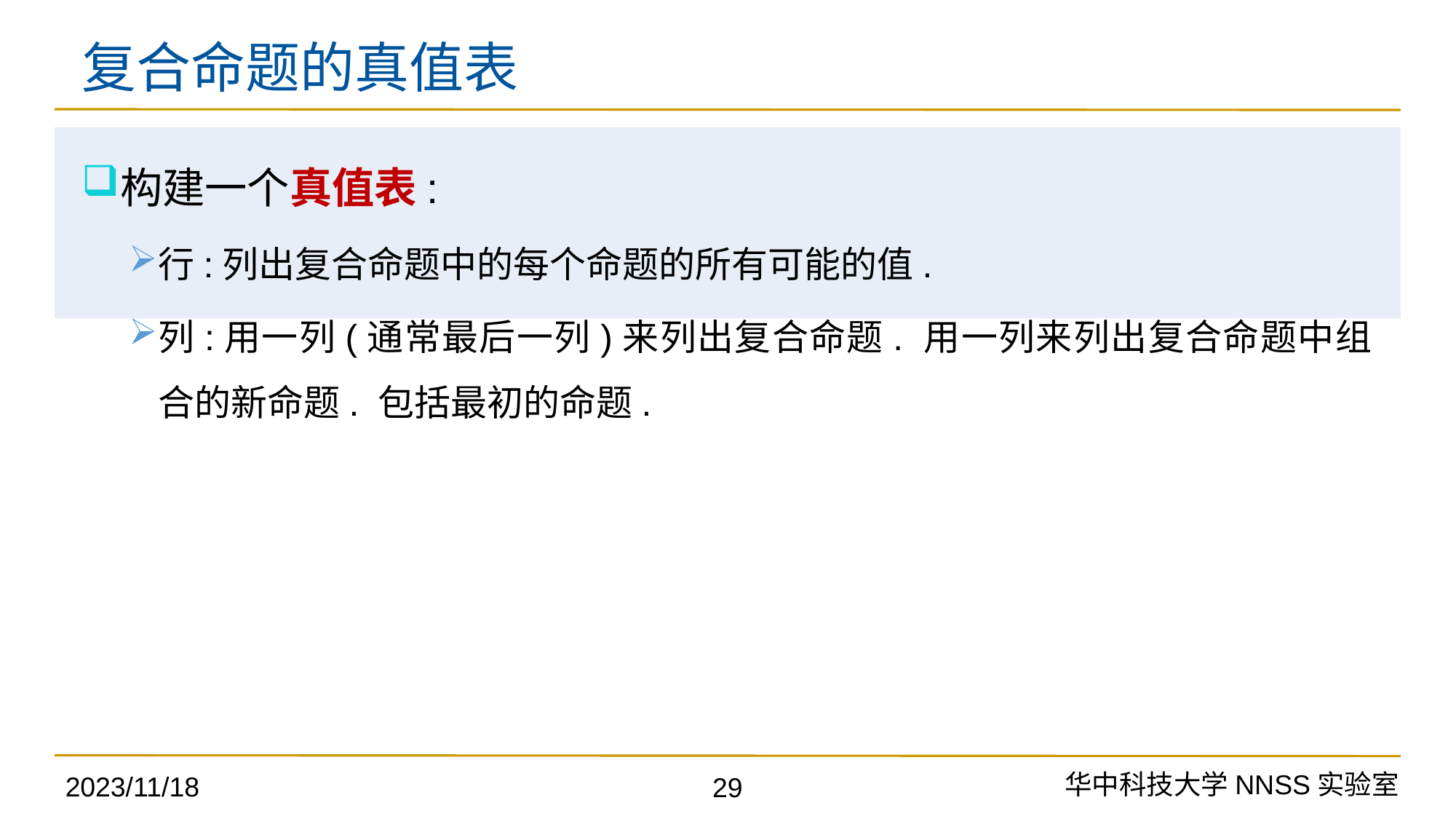

# 复合命题的真值表

构建一个真值表:
行:列出复合命题中的每个命题的所有可能的值.
列:用一列(通常最后一列)来列出复合命题. 用一列来列出复合命题中组合的新命题. 包括最初的命题.
华中科技大学NNSS实验室
2023/11/18
29